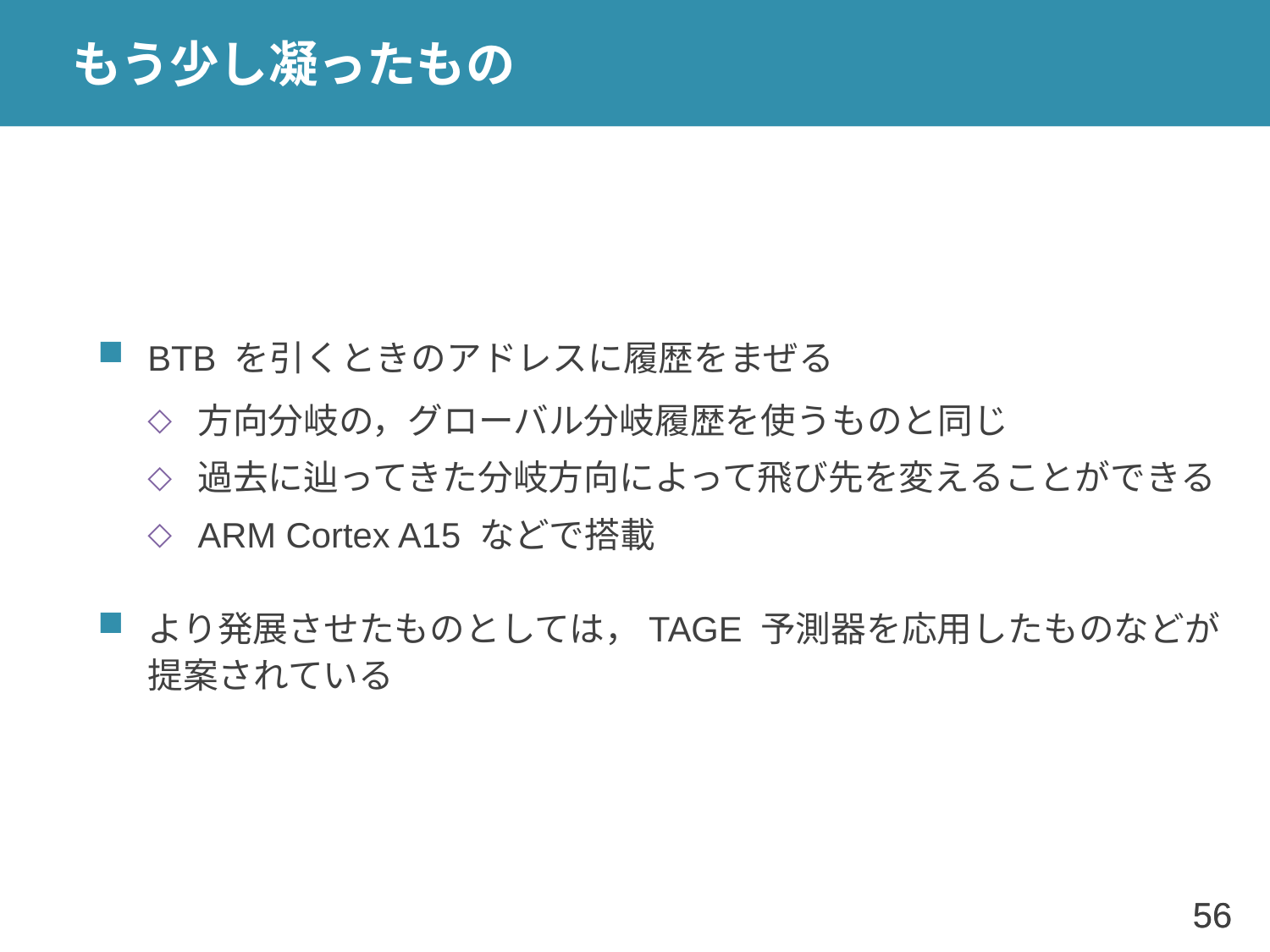

# もう少し凝ったもの
BTB を引くときのアドレスに履歴をまぜる
方向分岐の，グローバル分岐履歴を使うものと同じ
過去に辿ってきた分岐方向によって飛び先を変えることができる
ARM Cortex A15 などで搭載
より発展させたものとしては，TAGE 予測器を応用したものなどが提案されている